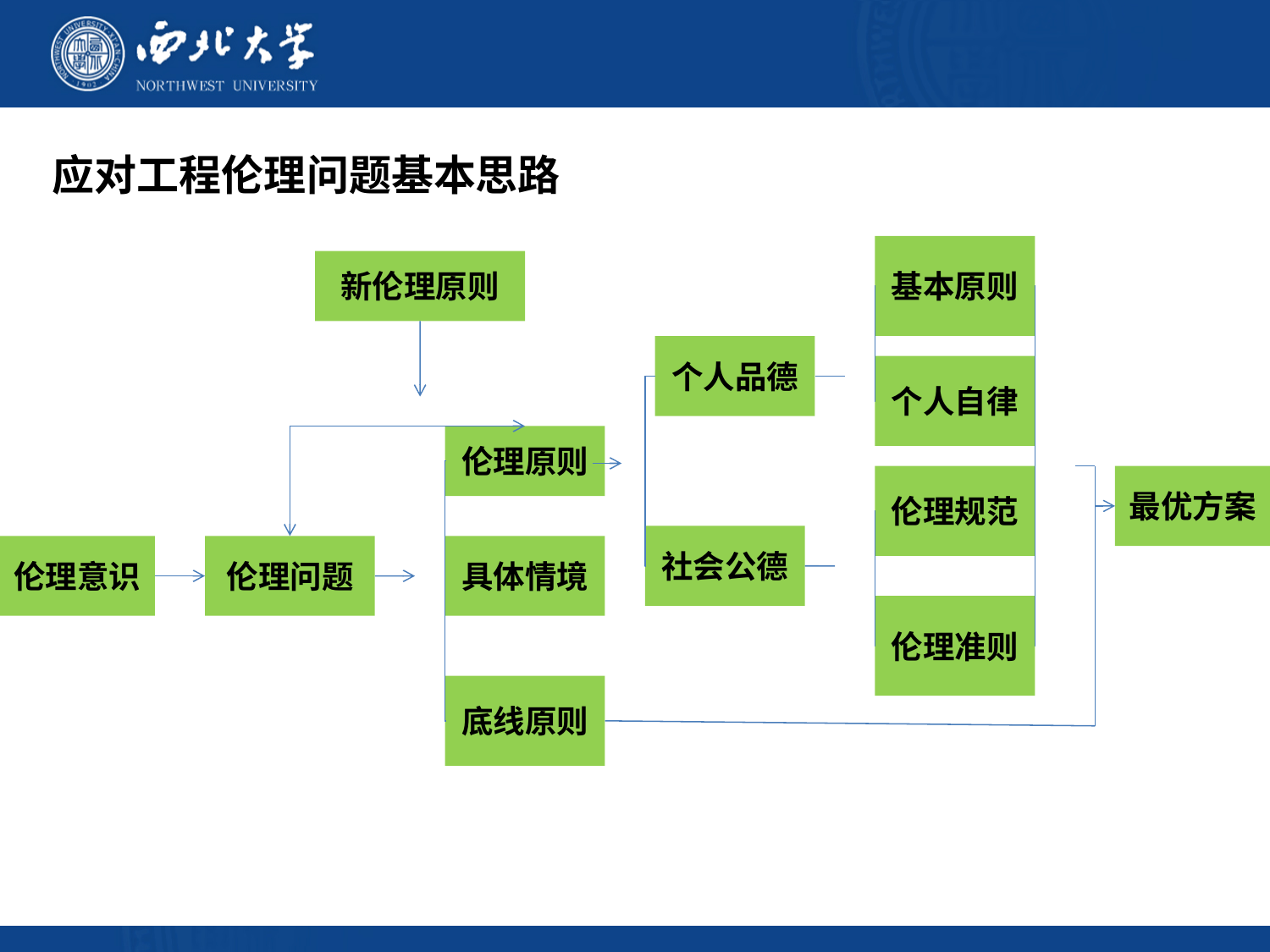

应对工程伦理问题基本思路
基本原则
新伦理原则
个人品德
个人自律
伦理原则
伦理规范
最优方案
社会公德
伦理意识
伦理问题
具体情境
伦理准则
底线原则